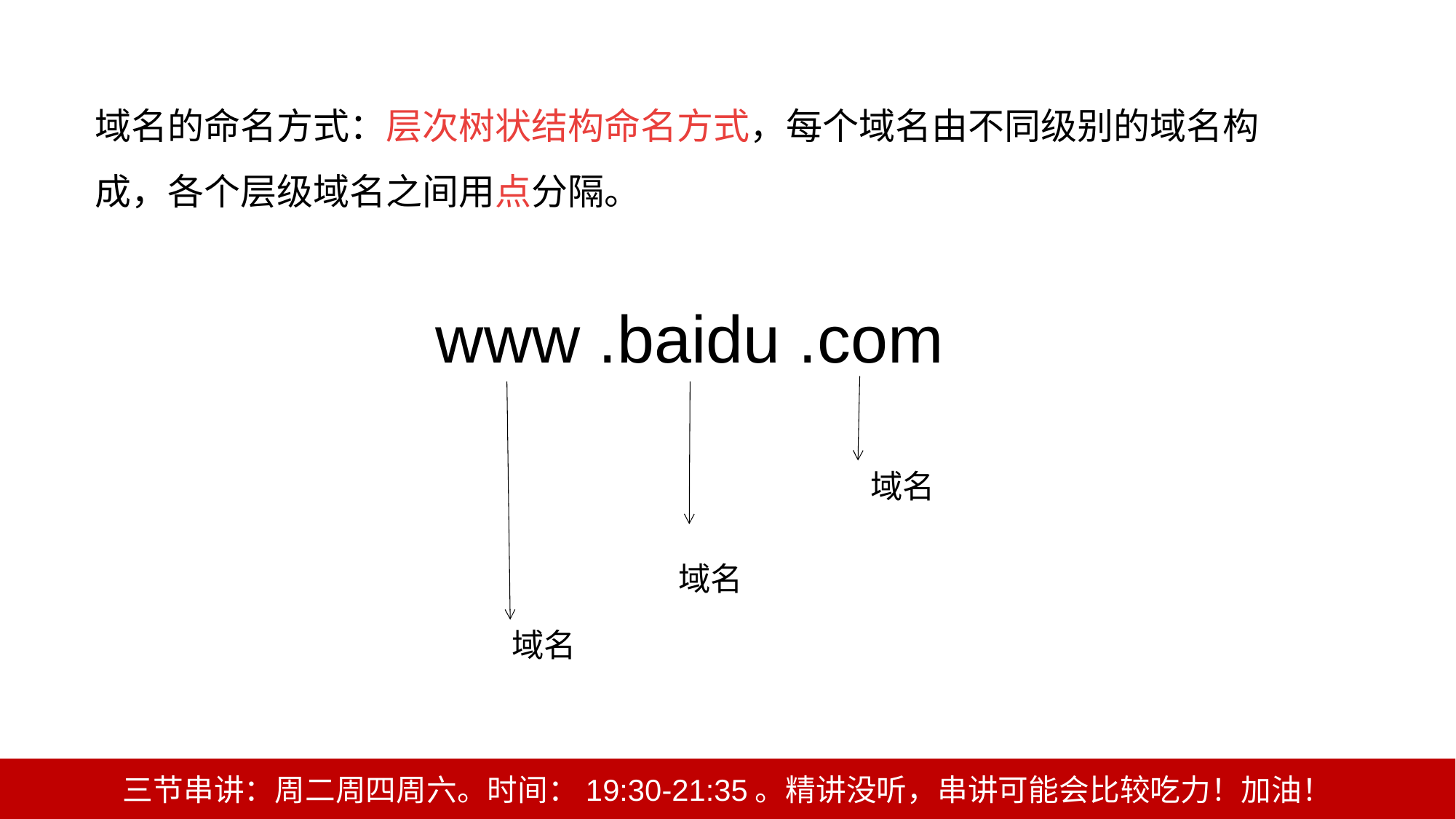

域名的命名方式：层次树状结构命名方式，每个域名由不同级别的域名构成，各个层级域名之间用点分隔。

www .baidu .com
顶级域名
二级域名
        三级域名